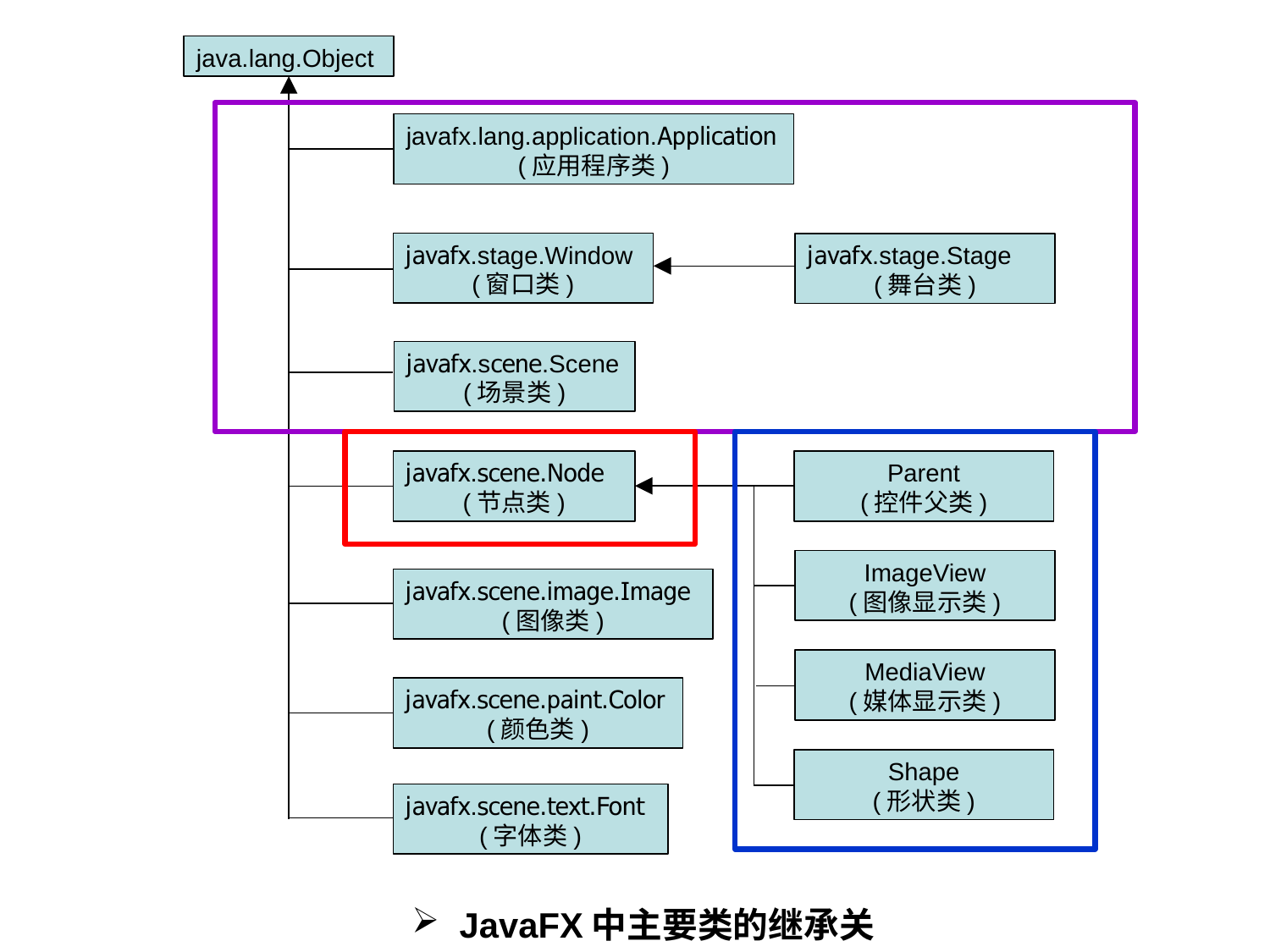

java.lang.Object

javafx.lang.application.Application
(应用程序类)
javafx.stage.Window
(窗口类)
javafx.stage.Stage
(舞台类)
javafx.scene.Scene
(场景类)

javafx.scene.Node
(节点类)
Parent
(控件父类)
ImageView
(图像显示类)
javafx.scene.image.Image
(图像类)
MediaView
(媒体显示类)
javafx.scene.paint.Color
(颜色类)
Shape
(形状类)
javafx.scene.text.Font
(字体类)
JavaFX中主要类的继承关系